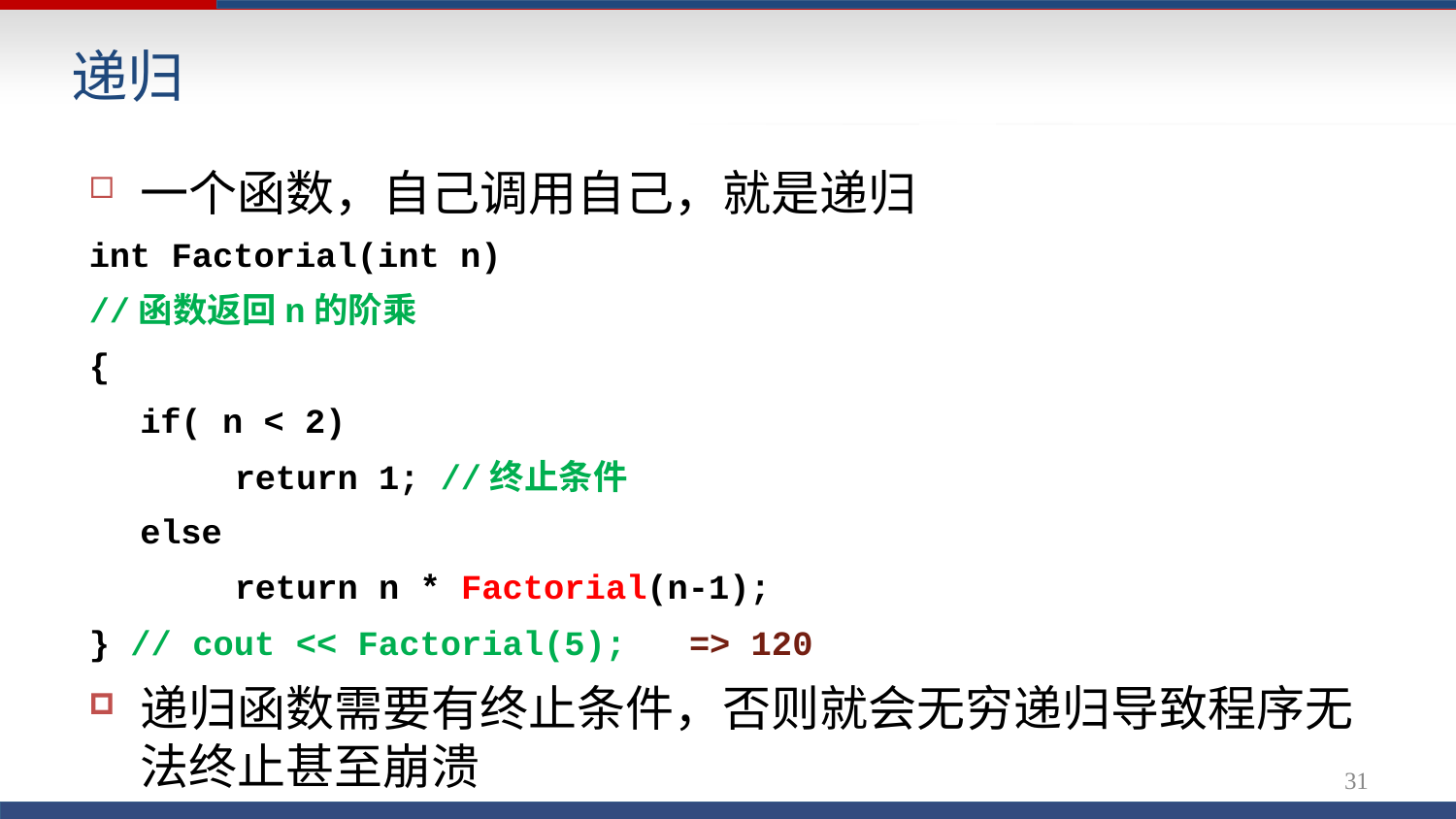

递归
一个函数，自己调用自己，就是递归
int Factorial(int n)
//函数返回n的阶乘
{
if( n < 2)
return 1; //终止条件
else
return n * Factorial(n-1);
} // cout << Factorial(5);	=> 120
递归函数需要有终止条件，否则就会无穷递归导致程序无
法终止甚至崩溃
31